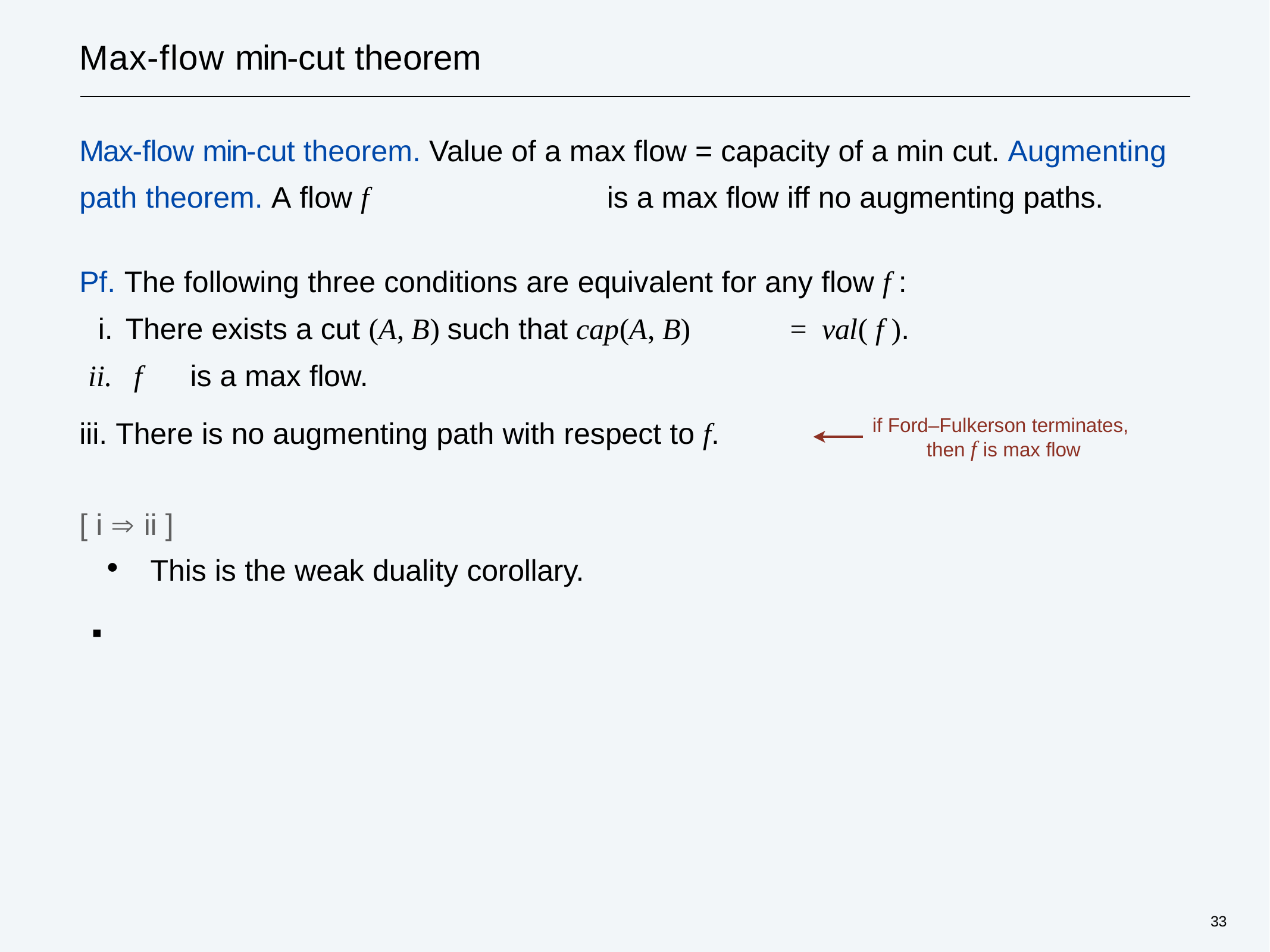

# Max-flow min-cut theorem
Max-flow min-cut theorem. Value of a max flow = capacity of a min cut. Augmenting path theorem. A flow f	is a max flow iff no augmenting paths.

Pf. The following three conditions are equivalent for any flow f :
There exists a cut (A, B) such that cap(A, B)	=	val( f ).
f	is a max flow.
if Ford–Fulkerson terminates, then f is max flow
iii. There is no augmenting path with respect to f.

[ i ⇒ ii ]
・This is the weak duality corollary.	▪
33